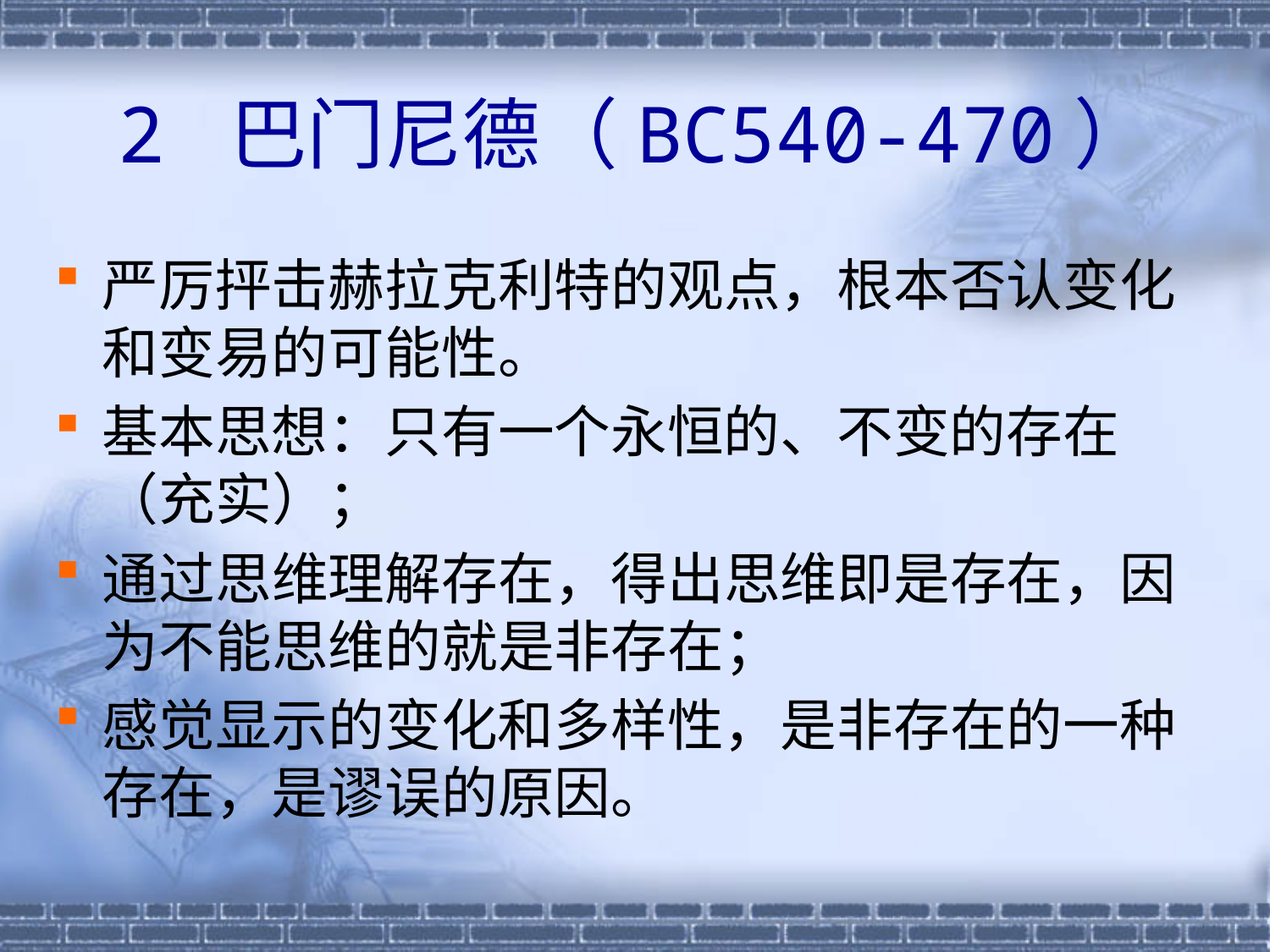

# 2 巴门尼德（BC540-470）
严厉抨击赫拉克利特的观点，根本否认变化和变易的可能性。
基本思想：只有一个永恒的、不变的存在（充实）；
通过思维理解存在，得出思维即是存在，因为不能思维的就是非存在；
感觉显示的变化和多样性，是非存在的一种存在，是谬误的原因。